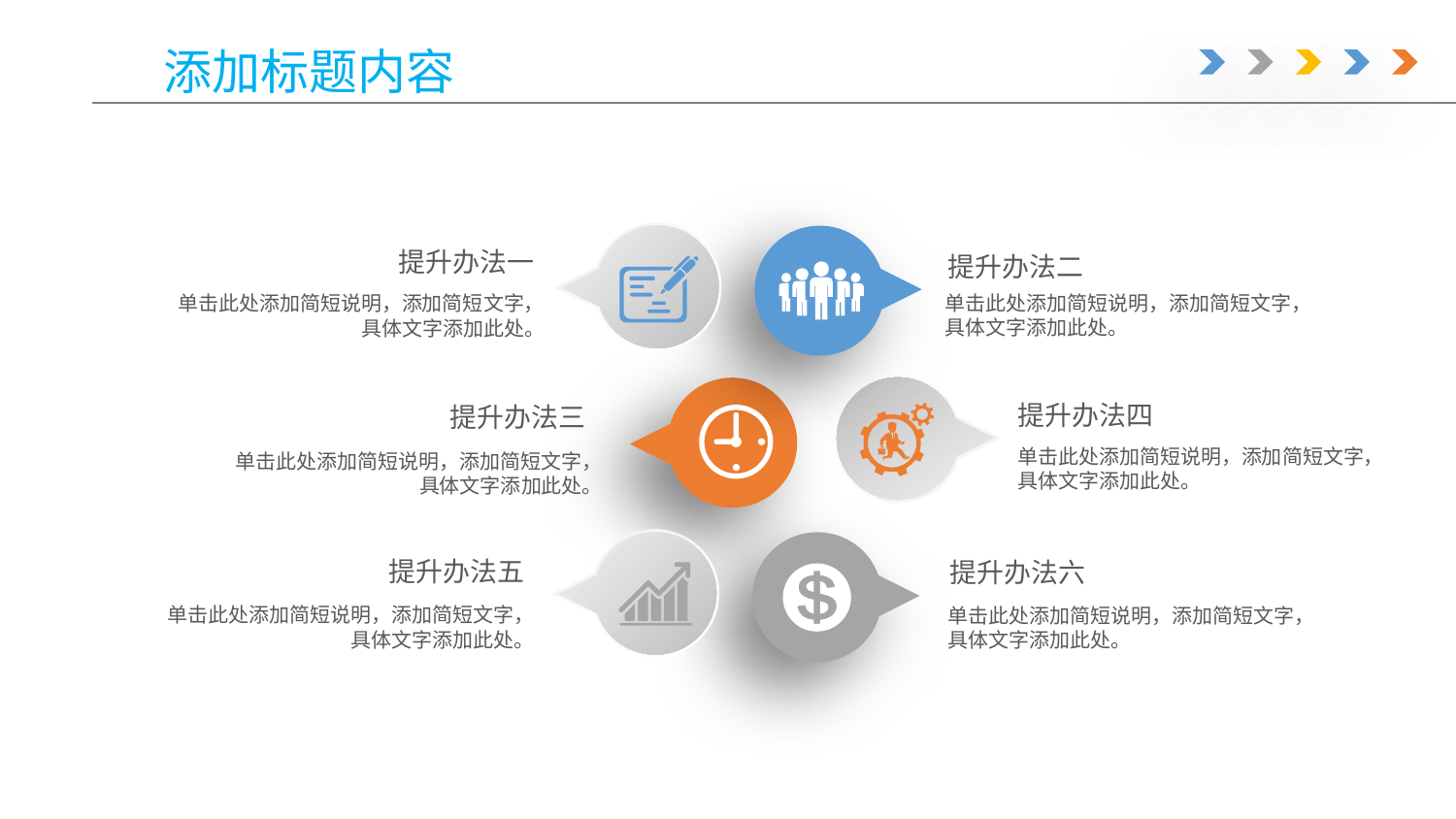

添加标题内容

提升办法一
提升办法二

单击此处添加简短说明，添加简短文字，
具体文字添加此处。
单击此处添加简短说明，添加简短文字，
具体文字添加此处。

提升办法四
提升办法三

单击此处添加简短说明，添加简短文字，
具体文字添加此处。
单击此处添加简短说明，添加简短文字，
具体文字添加此处。

提升办法五
提升办法六

单击此处添加简短说明，添加简短文字，
具体文字添加此处。
单击此处添加简短说明，添加简短文字，
具体文字添加此处。